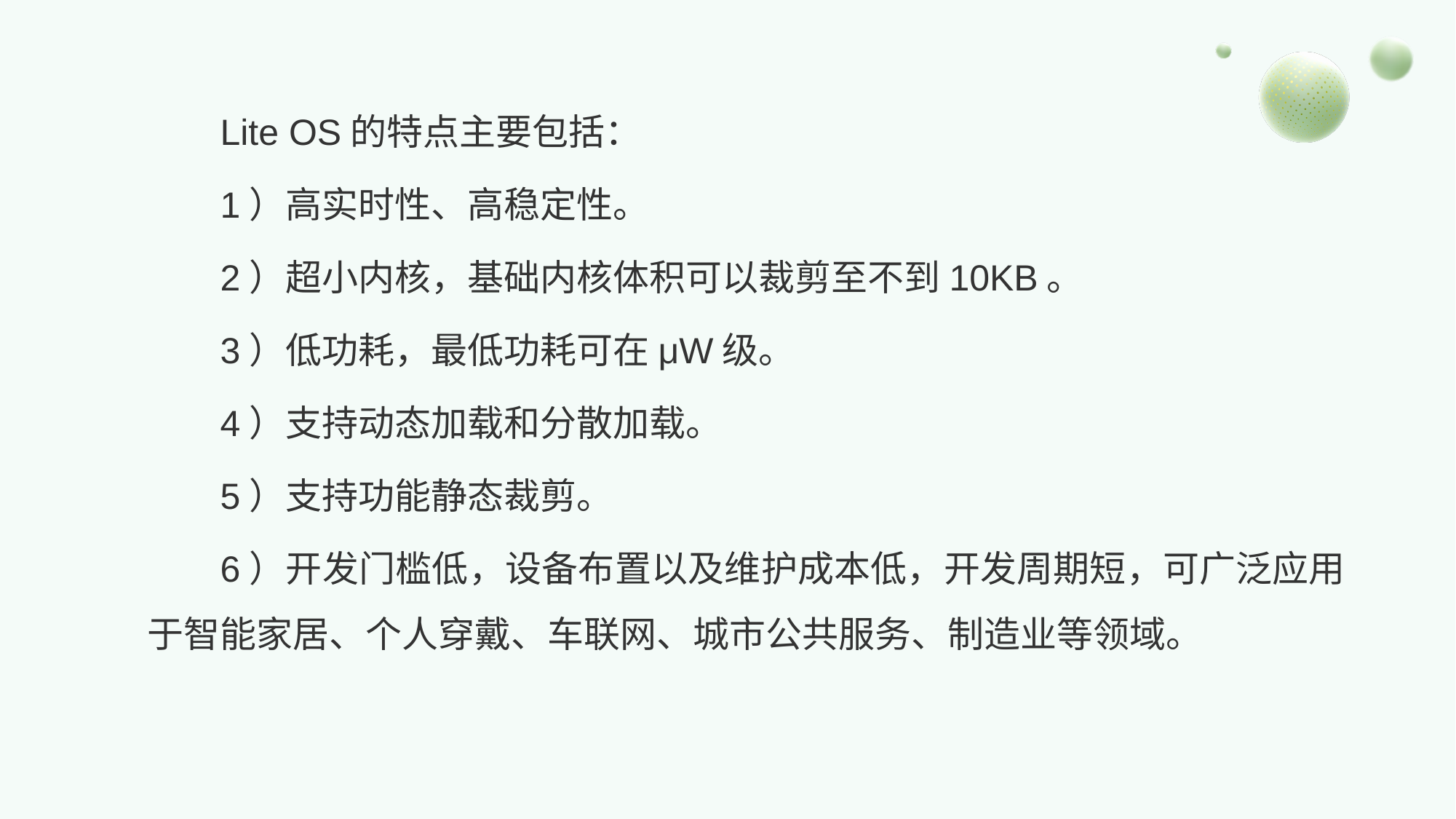

Lite OS的特点主要包括：
1）高实时性、高稳定性。
2）超小内核，基础内核体积可以裁剪至不到10KB。
3）低功耗，最低功耗可在μW级。
4）支持动态加载和分散加载。
5）支持功能静态裁剪。
6）开发门槛低，设备布置以及维护成本低，开发周期短，可广泛应用于智能家居、个人穿戴、车联网、城市公共服务、制造业等领域。